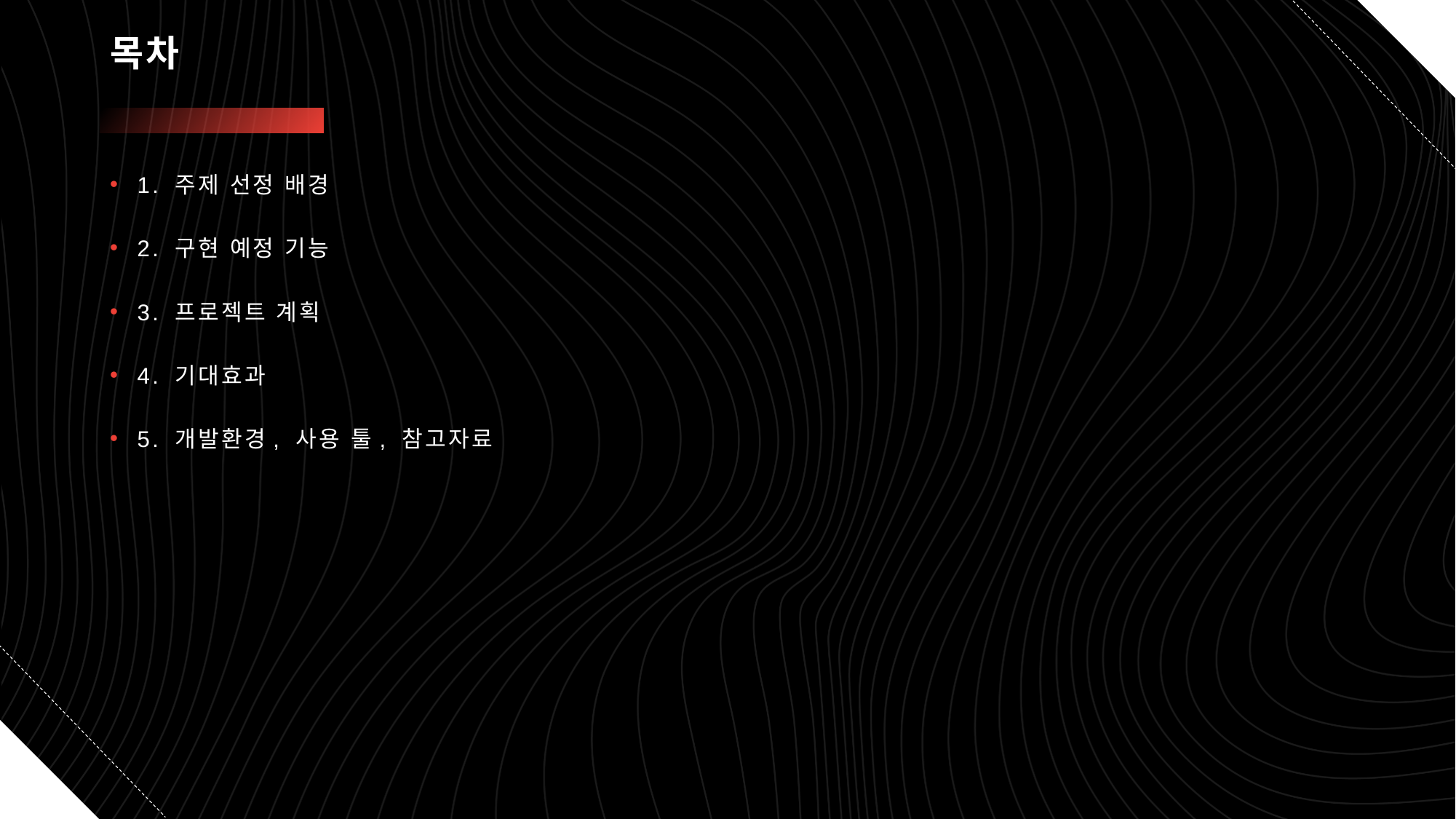

# 목차
1. 주제 선정 배경
2. 구현 예정 기능
3. 프로젝트 계획
4. 기대효과
5. 개발환경, 사용 툴, 참고자료